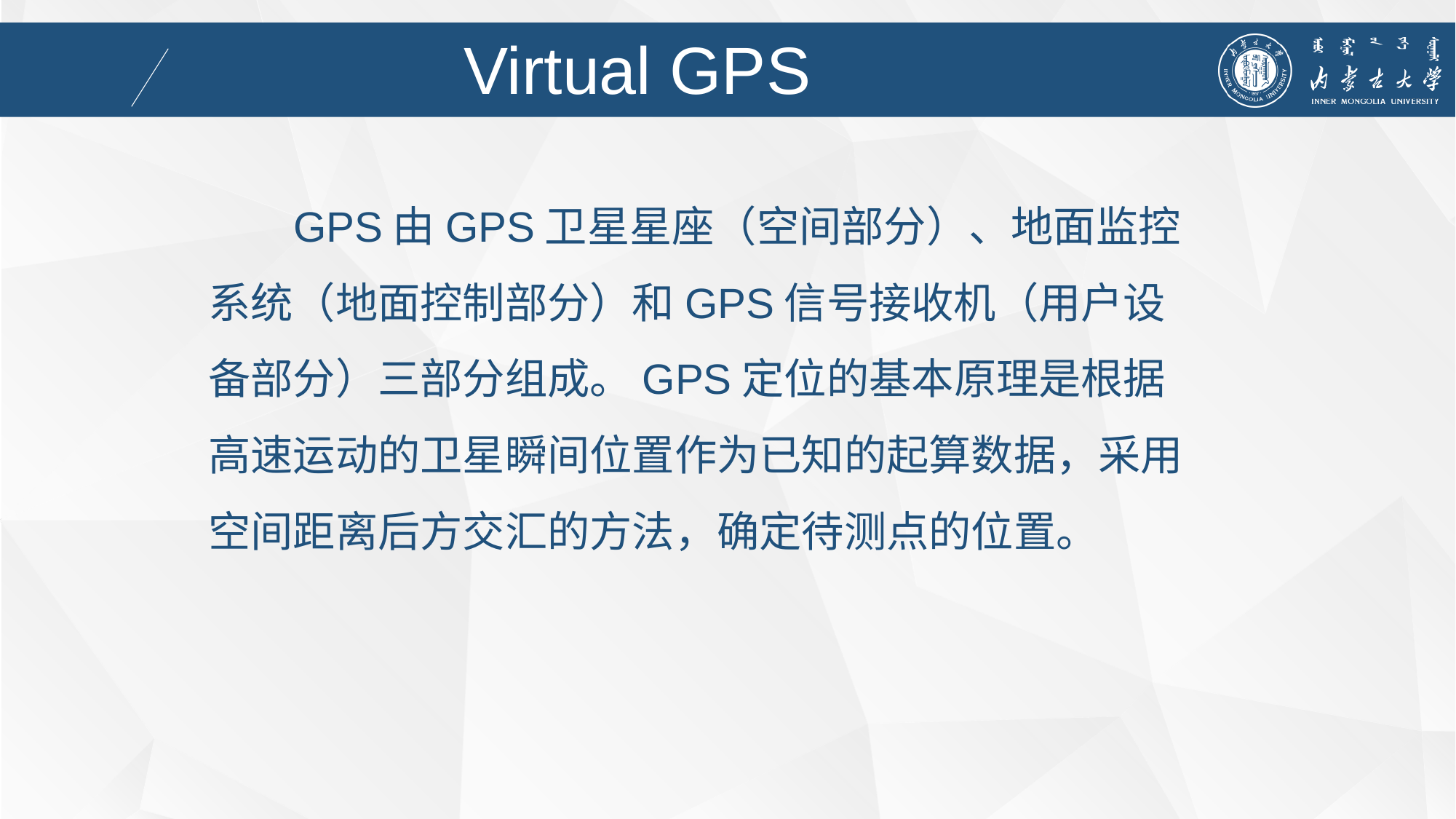

Virtual GPS
GPS由GPS卫星星座（空间部分）、地面监控系统（地面控制部分）和GPS信号接收机（用户设备部分）三部分组成。GPS定位的基本原理是根据高速运动的卫星瞬间位置作为已知的起算数据，采用空间距离后方交汇的方法，确定待测点的位置。